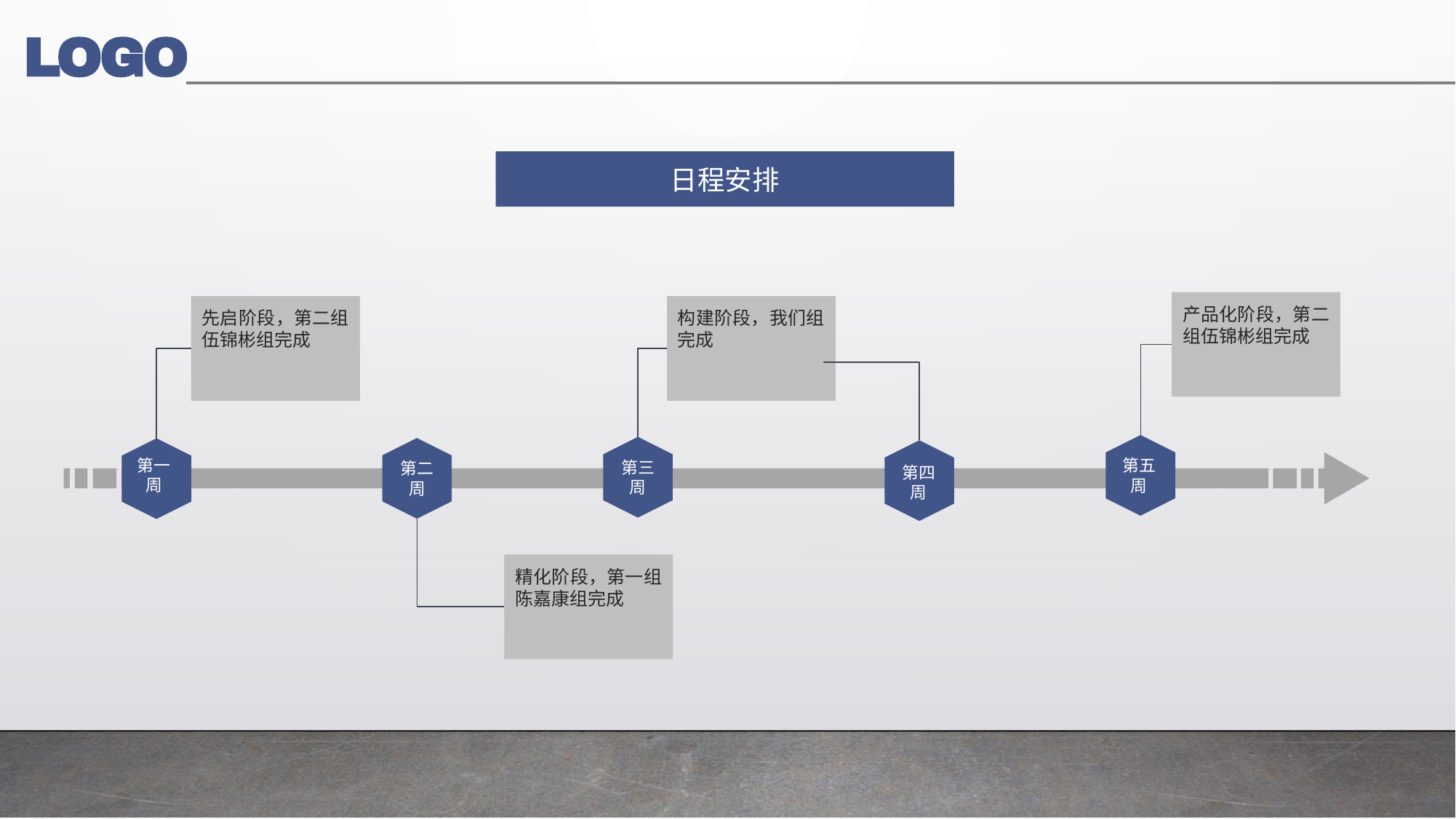

日程安排

产品化阶段，第二组伍锦彬组完成

先启阶段，第二组伍锦彬组完成

构建阶段，我们组完成

第五周

第三周

第二周

第一周

第四周

精化阶段，第一组陈嘉康组完成